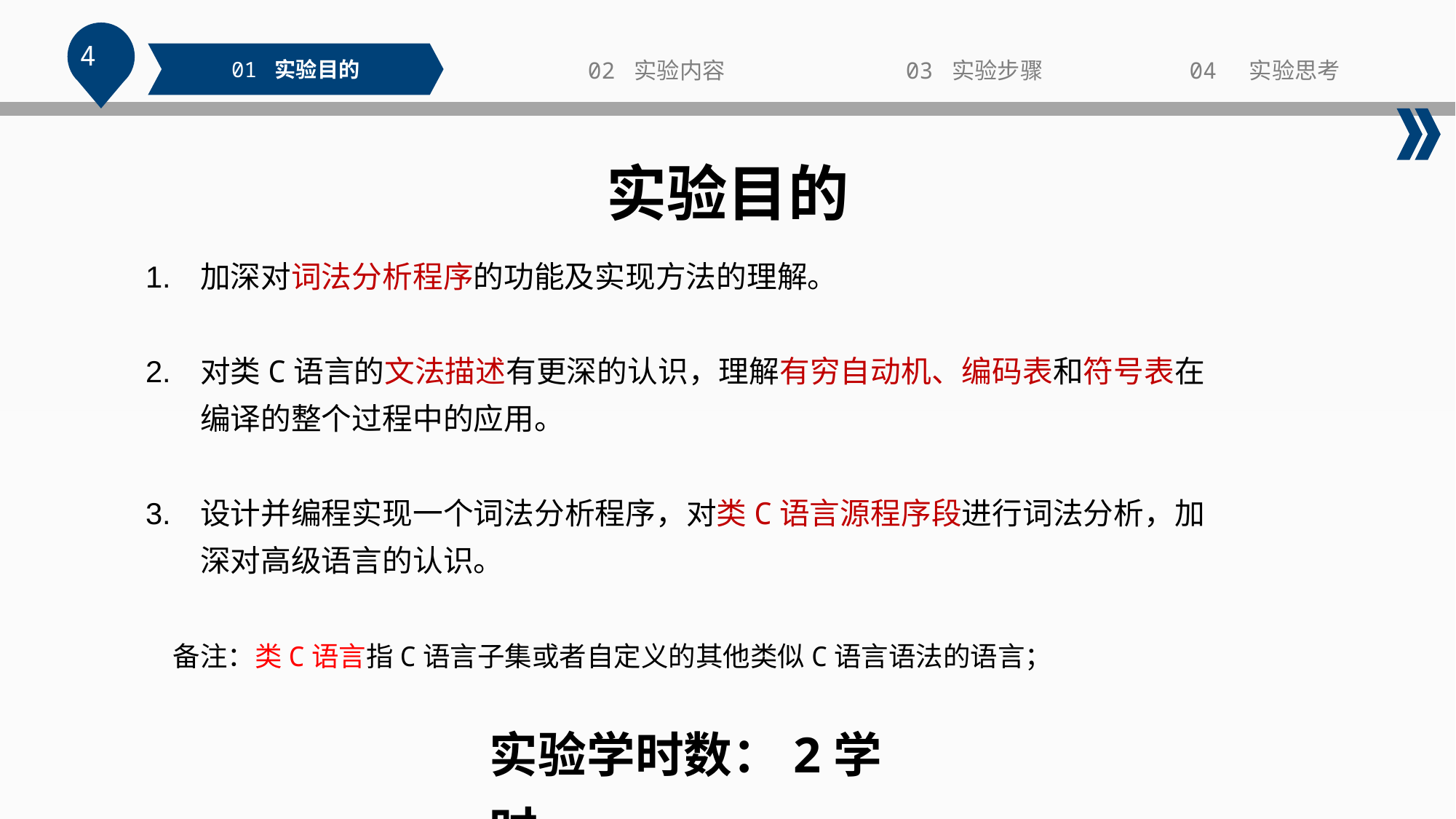

4

02 实验内容
03 实验步骤
04  实验思考
01 实验目的

实验目的
加深对词法分析程序的功能及实现方法的理解。

对类C语言的文法描述有更深的认识，理解有穷自动机、编码表和符号表在编译的整个过程中的应用。

设计并编程实现一个词法分析程序，对类C语言源程序段进行词法分析，加深对高级语言的认识。

   备注：类C语言指C语言子集或者自定义的其他类似C语言语法的语言；
实验学时数：2学时